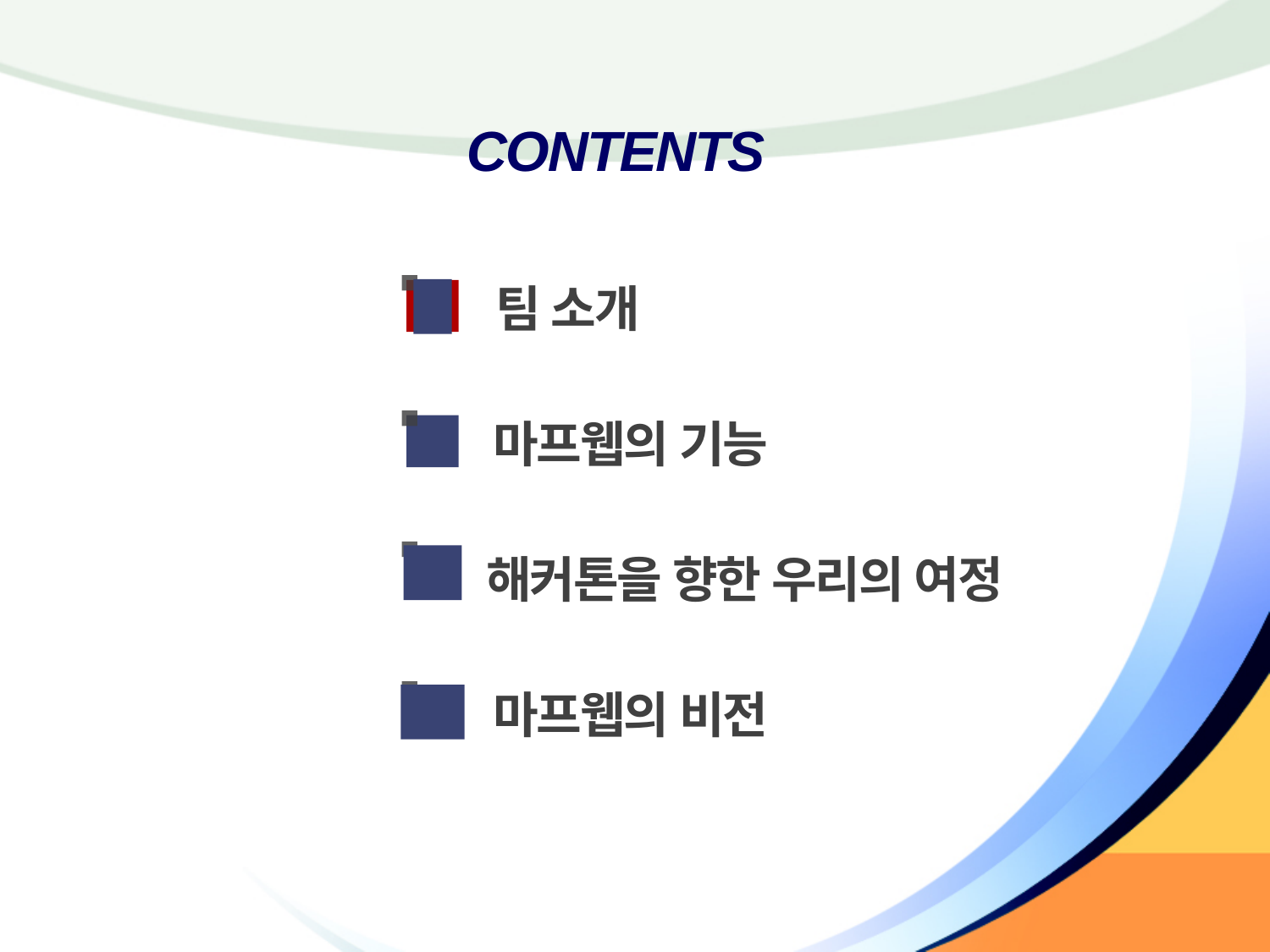

CONTENTS
팀 소개

Ⅰ

마프웹의 기능

Ⅱ

해커톤을 향한 우리의 여정
Ⅲ

마프웹의 비전

Ⅳ